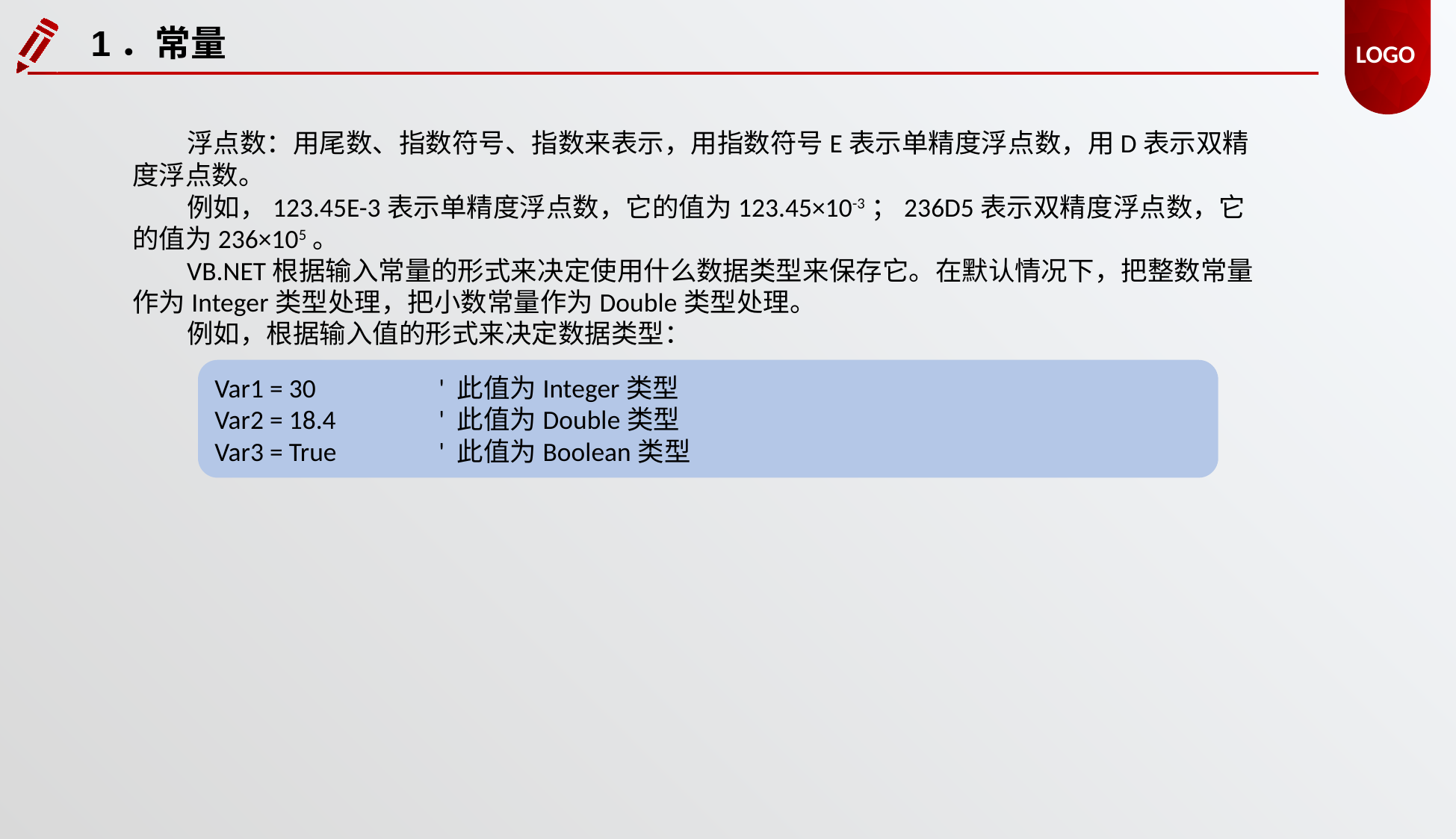

1．常量
浮点数：用尾数、指数符号、指数来表示，用指数符号E表示单精度浮点数，用D表示双精度浮点数。
例如，123.45E-3表示单精度浮点数，它的值为123.45×10-3；236D5表示双精度浮点数，它的值为236×105。
VB.NET根据输入常量的形式来决定使用什么数据类型来保存它。在默认情况下，把整数常量作为Integer类型处理，把小数常量作为Double类型处理。
例如，根据输入值的形式来决定数据类型：
Var1 = 30		' 此值为Integer类型
Var2 = 18.4	' 此值为Double类型
Var3 = True	' 此值为Boolean类型